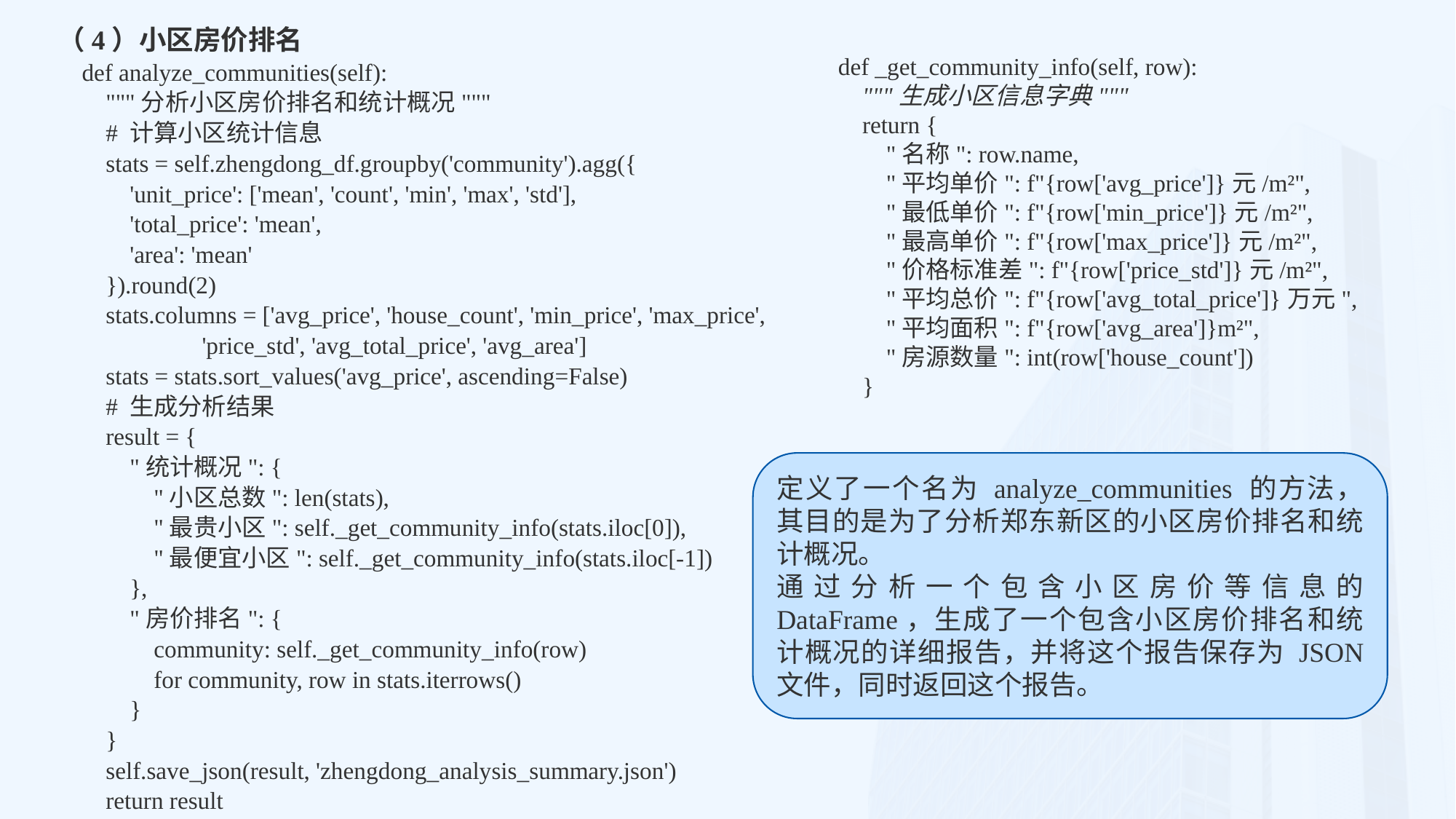

（4）小区房价排名
    def analyze_communities(self):
        """分析小区房价排名和统计概况"""
        # 计算小区统计信息
        stats = self.zhengdong_df.groupby('community').agg({
            'unit_price': ['mean', 'count', 'min', 'max', 'std'],
            'total_price': 'mean',
            'area': 'mean'
        }).round(2)
        stats.columns = ['avg_price', 'house_count', 'min_price', 'max_price',
                        'price_std', 'avg_total_price', 'avg_area']
        stats = stats.sort_values('avg_price', ascending=False)
        # 生成分析结果
        result = {
            "统计概况": {
                "小区总数": len(stats),
                "最贵小区": self._get_community_info(stats.iloc[0]),
                "最便宜小区": self._get_community_info(stats.iloc[-1])
            },
            "房价排名": {
                community: self._get_community_info(row)
                for community, row in stats.iterrows()
            }
        }
        self.save_json(result, 'zhengdong_analysis_summary.json')
        return result
def _get_community_info(self, row):
    """生成小区信息字典"""
    return {
        "名称": row.name,
        "平均单价": f"{row['avg_price']}元/m²",
        "最低单价": f"{row['min_price']}元/m²",
        "最高单价": f"{row['max_price']}元/m²",
        "价格标准差": f"{row['price_std']}元/m²",
        "平均总价": f"{row['avg_total_price']}万元",
        "平均面积": f"{row['avg_area']}m²",
        "房源数量": int(row['house_count'])
    }
定义了一个名为 analyze_communities 的方法，其目的是为了分析郑东新区的小区房价排名和统计概况。
通过分析一个包含小区房价等信息的 DataFrame，生成了一个包含小区房价排名和统计概况的详细报告，并将这个报告保存为 JSON 文件，同时返回这个报告。